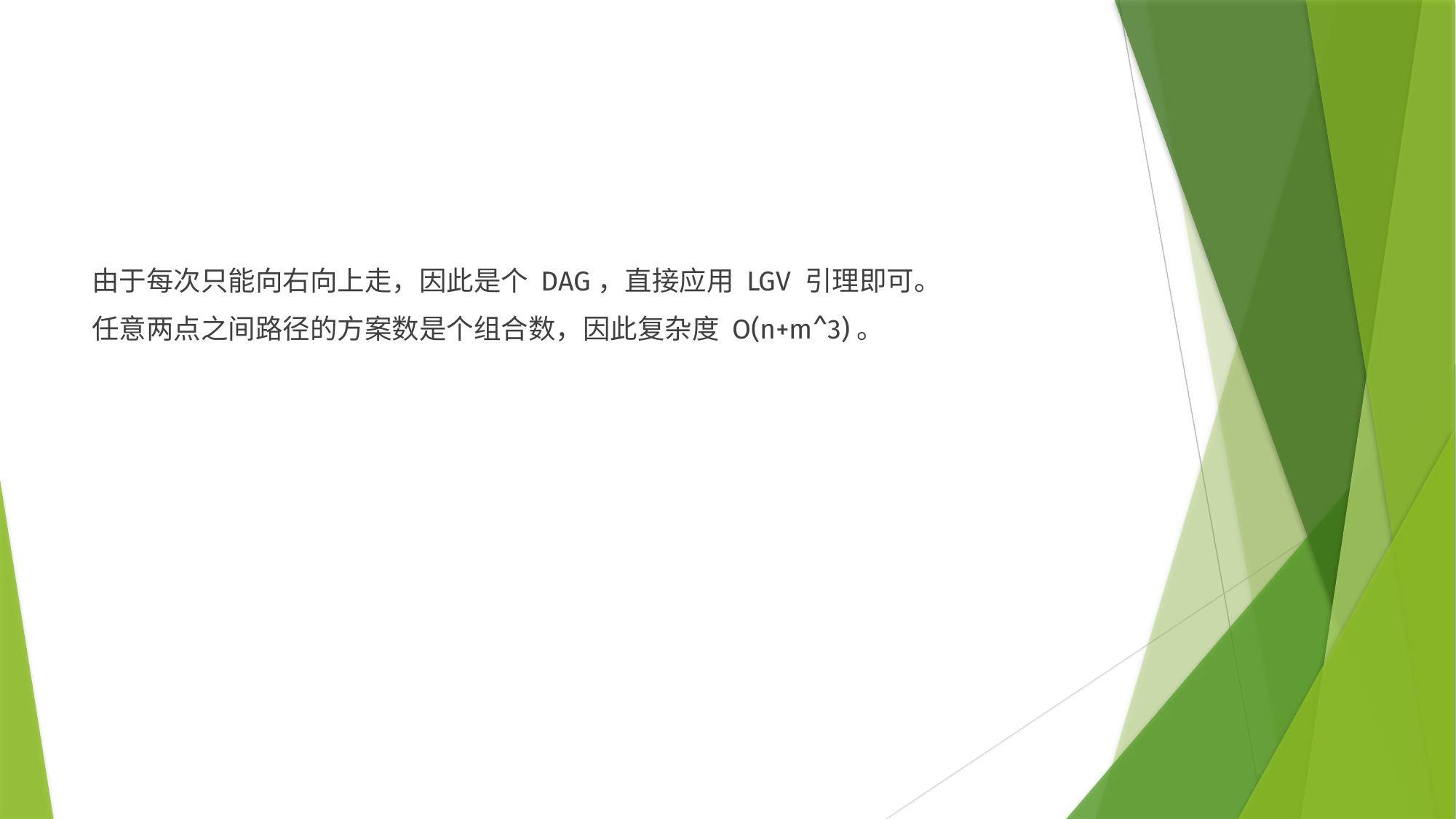

#
由于每次只能向右向上走，因此是个 DAG，直接应用 LGV 引理即可。
任意两点之间路径的方案数是个组合数，因此复杂度 O(n+m^3)。